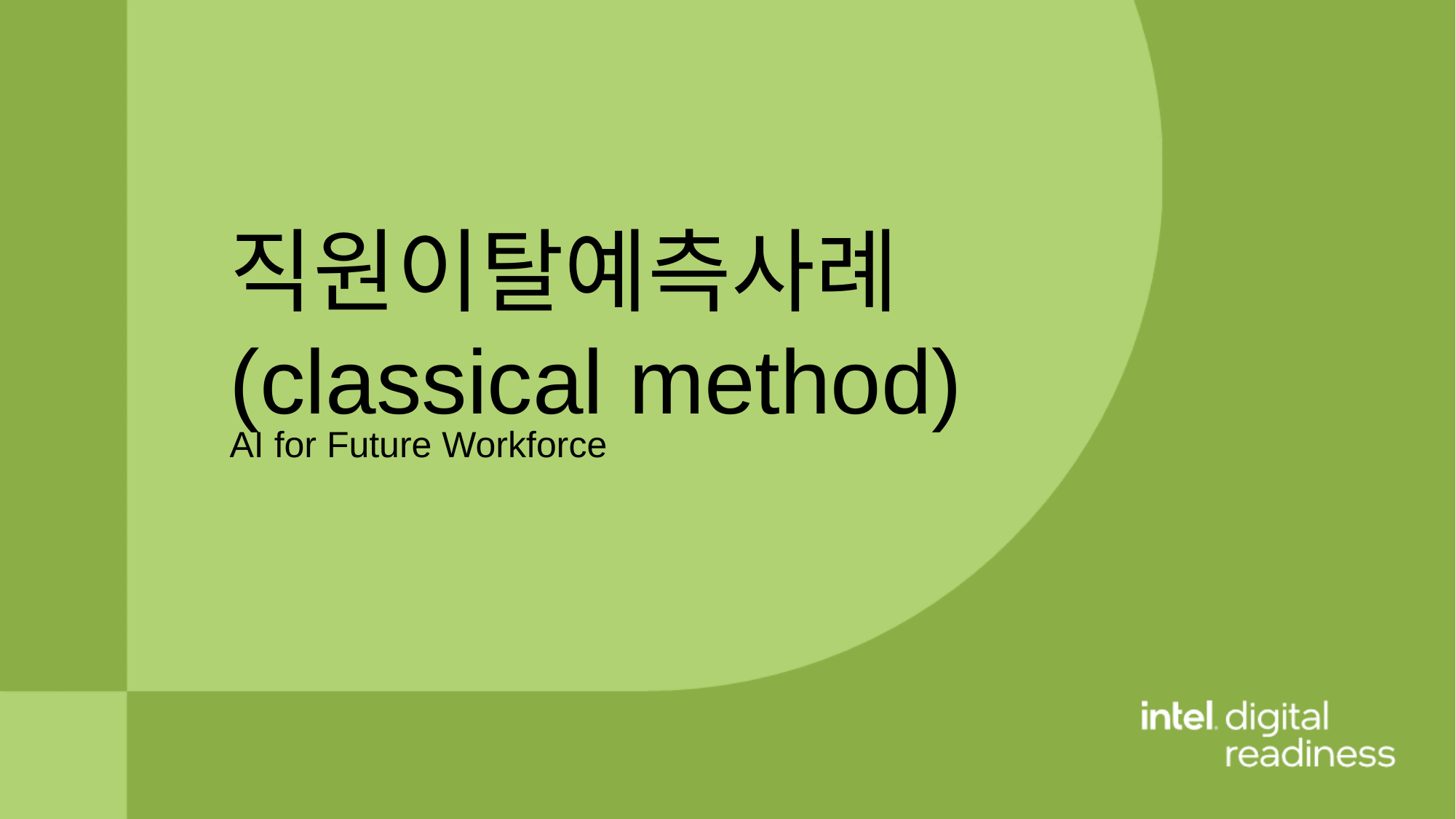

직원이탈예측사례
(classical method)
AI for Future Workforce